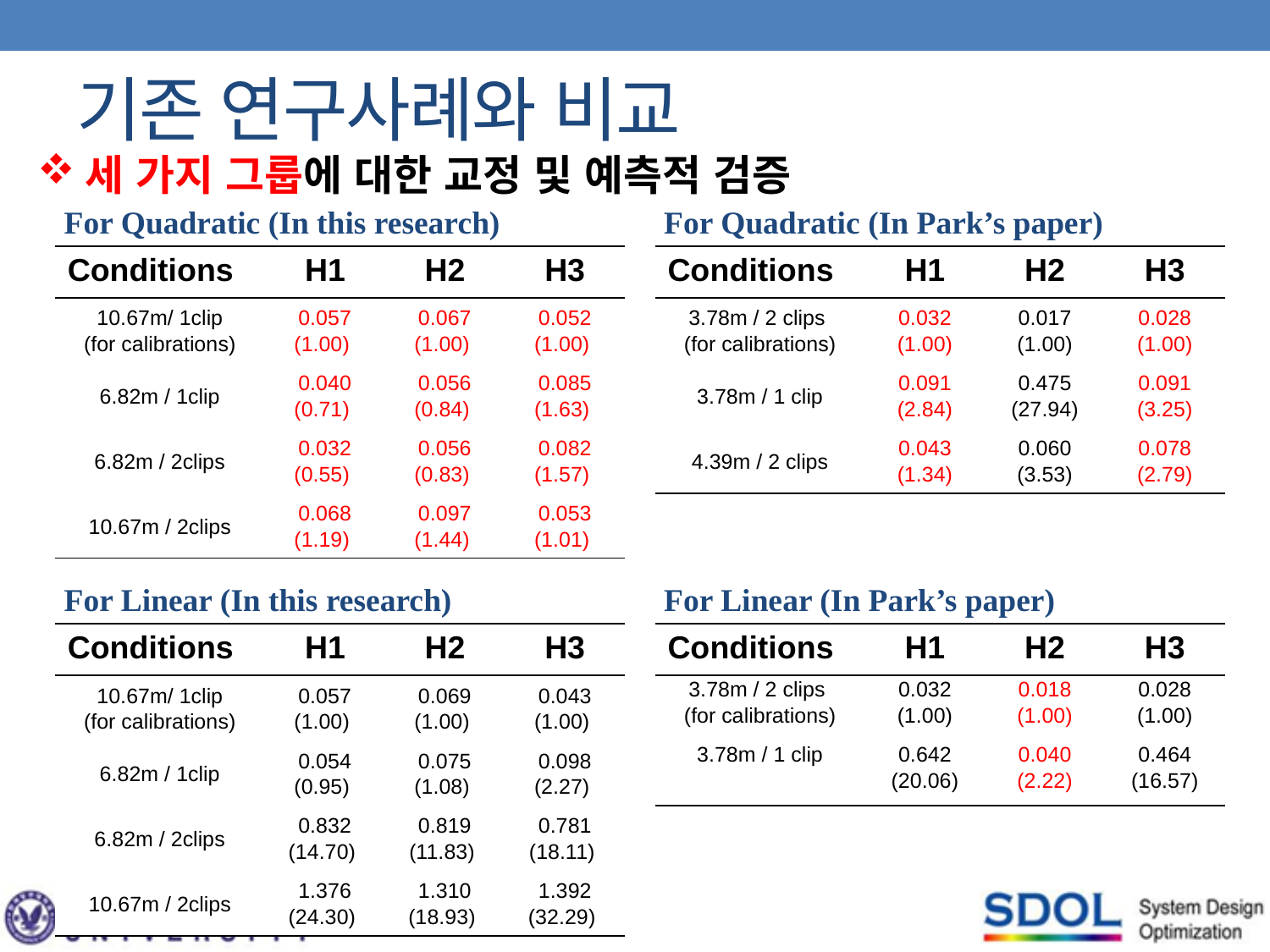

기존 연구사례와 비교
세 가지 그룹에 대한 교정 및 예측적 검증
For Quadratic (In this research)
For Quadratic (In Park’s paper)
| Conditions | H1 | H2 | H3 |
| --- | --- | --- | --- |
| 10.67m/ 1clip (for calibrations) | 0.057 (1.00) | 0.067 (1.00) | 0.052 (1.00) |
| 6.82m / 1clip | 0.040 (0.71) | 0.056 (0.84) | 0.085 (1.63) |
| 6.82m / 2clips | 0.032 (0.55) | 0.056 (0.83) | 0.082 (1.57) |
| 10.67m / 2clips | 0.068 (1.19) | 0.097 (1.44) | 0.053 (1.01) |
| Conditions | H1 | H2 | H3 |
| --- | --- | --- | --- |
| 3.78m / 2 clips (for calibrations) | 0.032 (1.00) | 0.017 (1.00) | 0.028 (1.00) |
| 3.78m / 1 clip | 0.091 (2.84) | 0.475 (27.94) | 0.091 (3.25) |
| 4.39m / 2 clips | 0.043 (1.34) | 0.060 (3.53) | 0.078 (2.79) |
For Linear (In this research)
For Linear (In Park’s paper)
| Conditions | H1 | H2 | H3 |
| --- | --- | --- | --- |
| 10.67m/ 1clip (for calibrations) | 0.057 (1.00) | 0.069 (1.00) | 0.043 (1.00) |
| 6.82m / 1clip | 0.054 (0.95) | 0.075 (1.08) | 0.098 (2.27) |
| 6.82m / 2clips | 0.832 (14.70) | 0.819 (11.83) | 0.781 (18.11) |
| 10.67m / 2clips | 1.376 (24.30) | 1.310 (18.93) | 1.392 (32.29) |
| Conditions | H1 | H2 | H3 |
| --- | --- | --- | --- |
| 3.78m / 2 clips (for calibrations) | 0.032 (1.00) | 0.018 (1.00) | 0.028 (1.00) |
| 3.78m / 1 clip | 0.642 (20.06) | 0.040 (2.22) | 0.464 (16.57) |